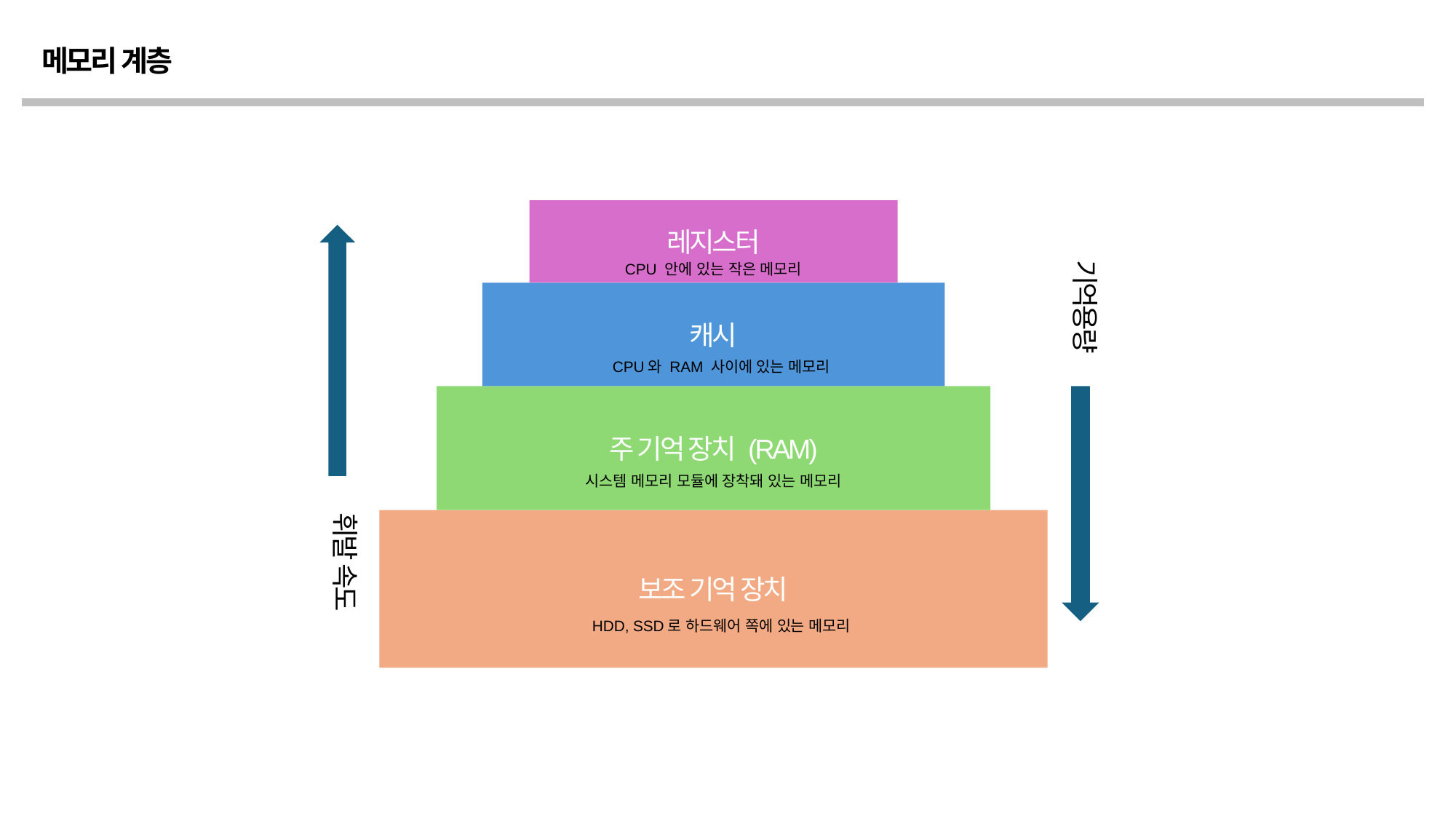

# 메모리 계층
레지스터
캐시
주 기억 장치 (RAM)
보조 기억 장치

기억용량
CPU 안에 있는 작은 메모리
CPU와 RAM 사이에 있는 메모리

시스템 메모리 모듈에 장착돼 있는 메모리
휘발 속도
HDD, SSD로 하드웨어 쪽에 있는 메모리